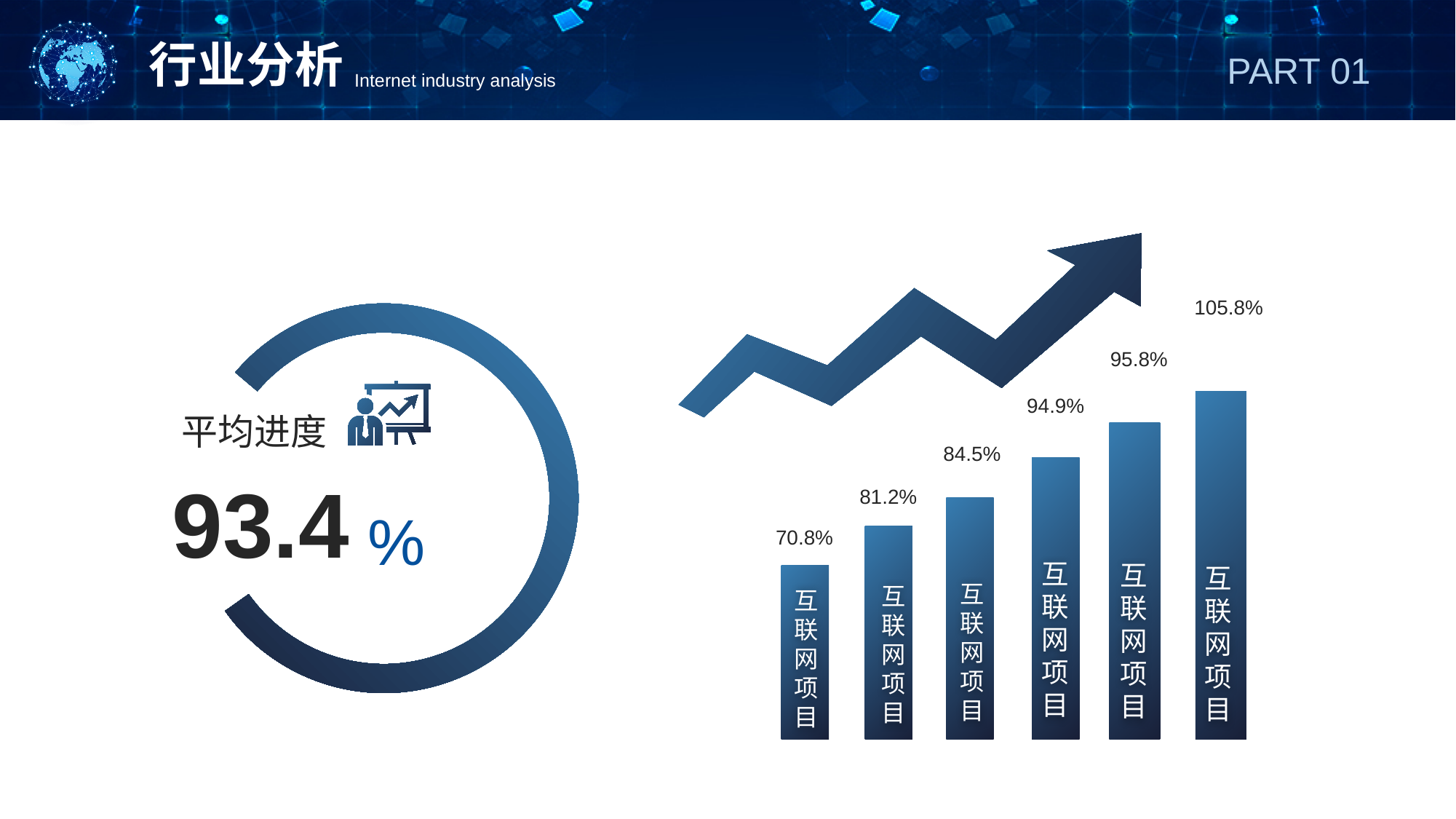

行业分析
Internet industry analysis
PART 01

105.8%

95.8%

94.9%

平均进度

84.5%

93.4
81.2%
%

70.8%

互联网项目
互联网项目
互联网项目

互联网项目
互联网项目
互联网项目